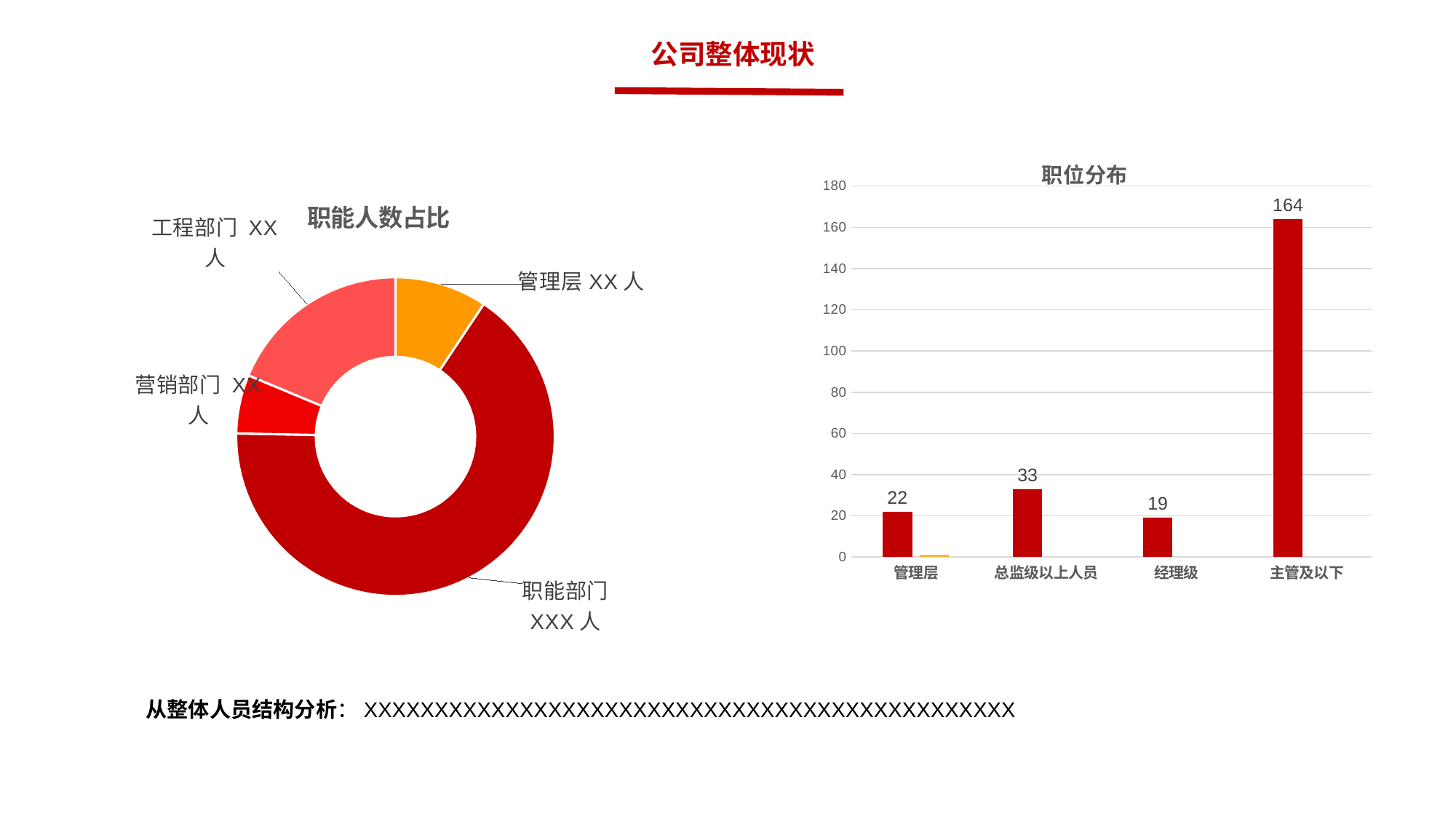

公司整体现状

[unsupported chart]

### Chart: 职能人数占比

| Category | 职能人数占比 |
|---|---|
| 管理层 | 22.0 |
| 职能部门 | 155.0 |
| 营销部门 | 14.0 |
| 工程部门 | 44.0 |
从整体人员结构分析：XXXXXXXXXXXXXXXXXXXXXXXXXXXXXXXXXXXXXXXXXXXXXX